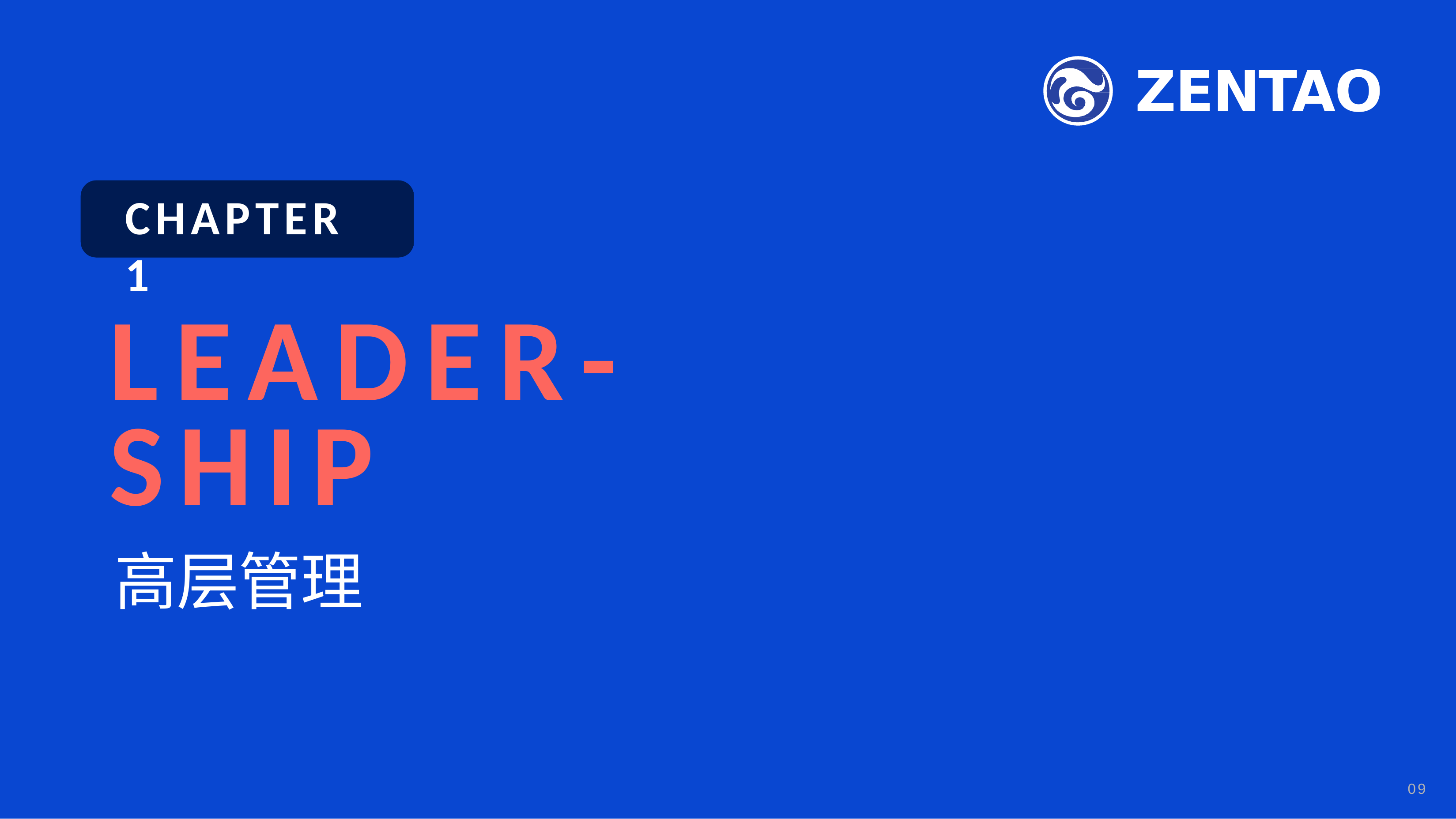

ZENTAO

CHAPTER 1
# LEADER- SHIP
高层管理
09